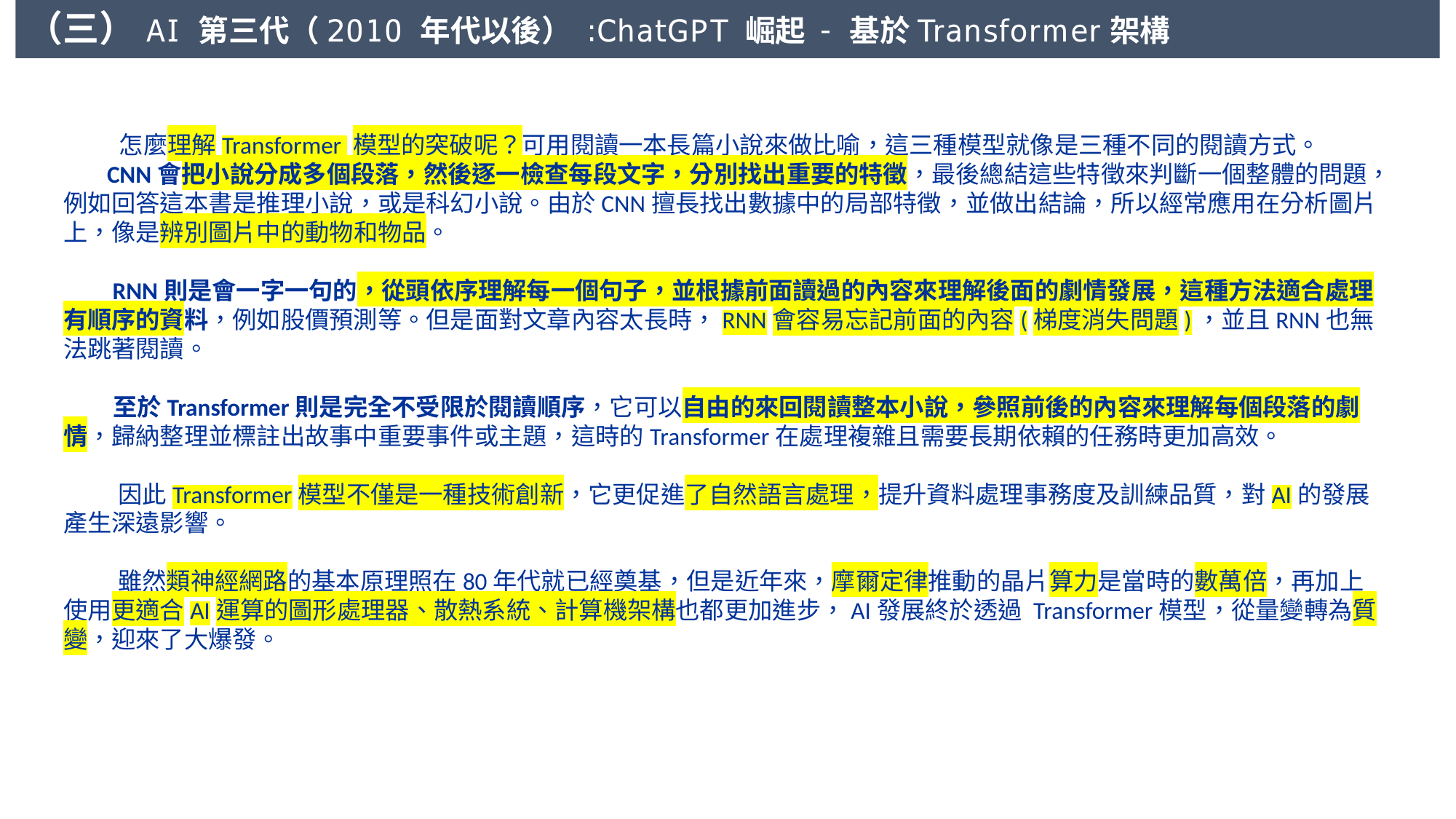

（三） AI 第三代（2010 年代以後） :ChatGPT 崛起 - 基於Transformer架構

        怎麼理解Transformer 模型的突破呢？可用閱讀一本長篇小說來做比喻，這三種模型就像是三種不同的閱讀方式。
        CNN會把小說分成多個段落，然後逐一檢查每段文字，分別找出重要的特徵，最後總結這些特徵來判斷一個整體的問題，例如回答這本書是推理小說，或是科幻小說。由於CNN擅長找出數據中的局部特徵，並做出結論，所以經常應用在分析圖片上，像是辨別圖片中的動物和物品。

         RNN則是會一字一句的，從頭依序理解每一個句子，並根據前面讀過的內容來理解後面的劇情發展，這種方法適合處理有順序的資料，例如股價預測等。但是面對文章內容太長時，RNN會容易忘記前面的內容(梯度消失問題)，並且RNN也無法跳著閱讀。

        至於Transformer則是完全不受限於閱讀順序，它可以自由的來回閱讀整本小說，參照前後的內容來理解每個段落的劇情，歸納整理並標註出故事中重要事件或主題，這時的Transformer在處理複雜且需要長期依賴的任務時更加高效。

         因此Transformer模型不僅是一種技術創新，它更促進了自然語言處理，提升資料處理事務度及訓練品質，對AI的發展產生深遠影響。

         雖然類神經網路的基本原理照在80年代就已經奠基，但是近年來，摩爾定律推動的晶片算力是當時的數萬倍，再加上使用更適合AI運算的圖形處理器、散熱系統、計算機架構也都更加進步，AI發展終於透過 Transformer模型，從量變轉為質變，迎來了大爆發。